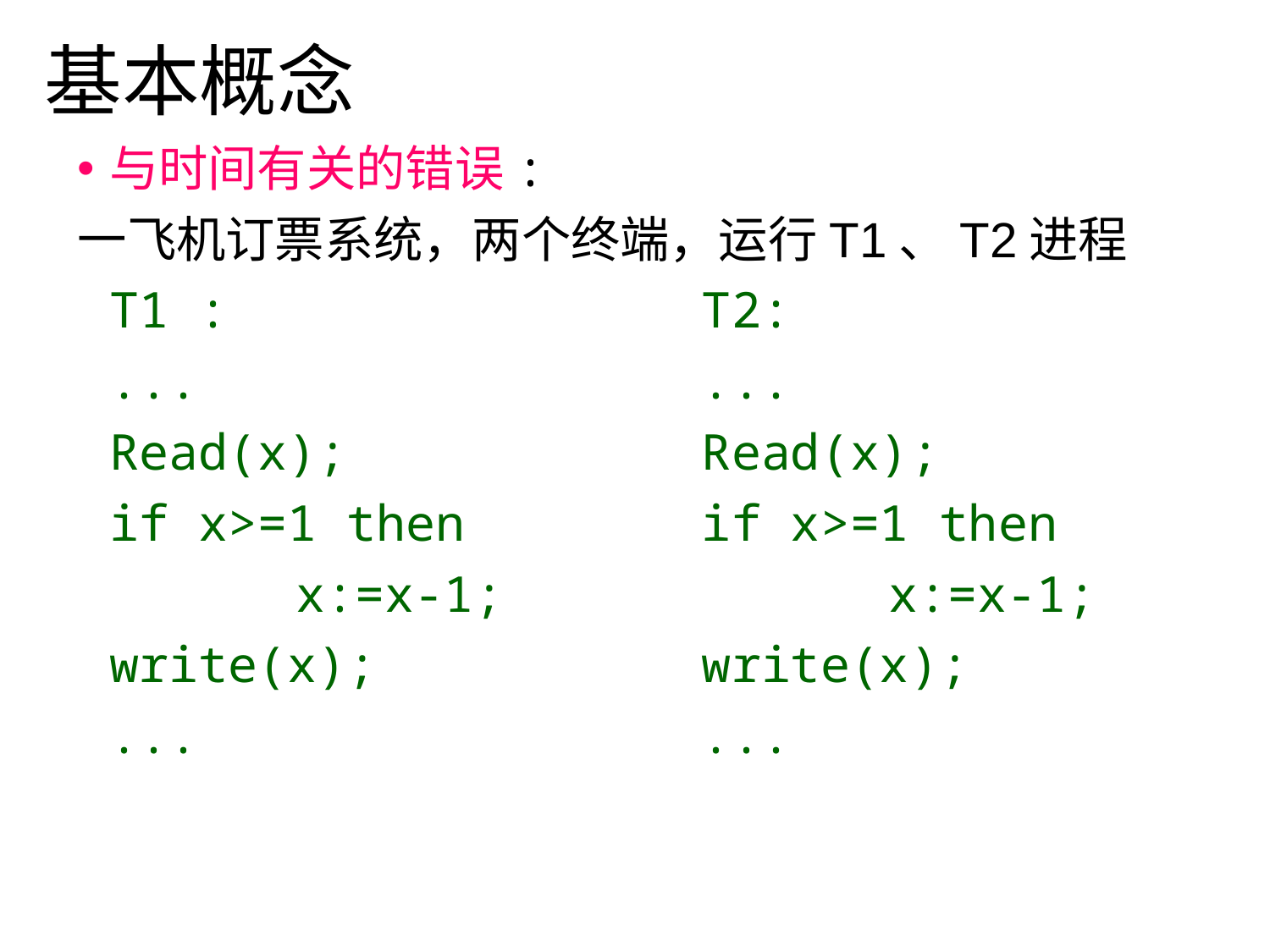

基本概念
与时间有关的错误:
一飞机订票系统，两个终端，运行T1、T2进程
	T1 :                T2:
	...                 ...
	Read(x);            Read(x);
	if x>=1 then        if x>=1 then
 		  x:=x-1;             x:=x-1;
	write(x);           write(x);
	...                 ...